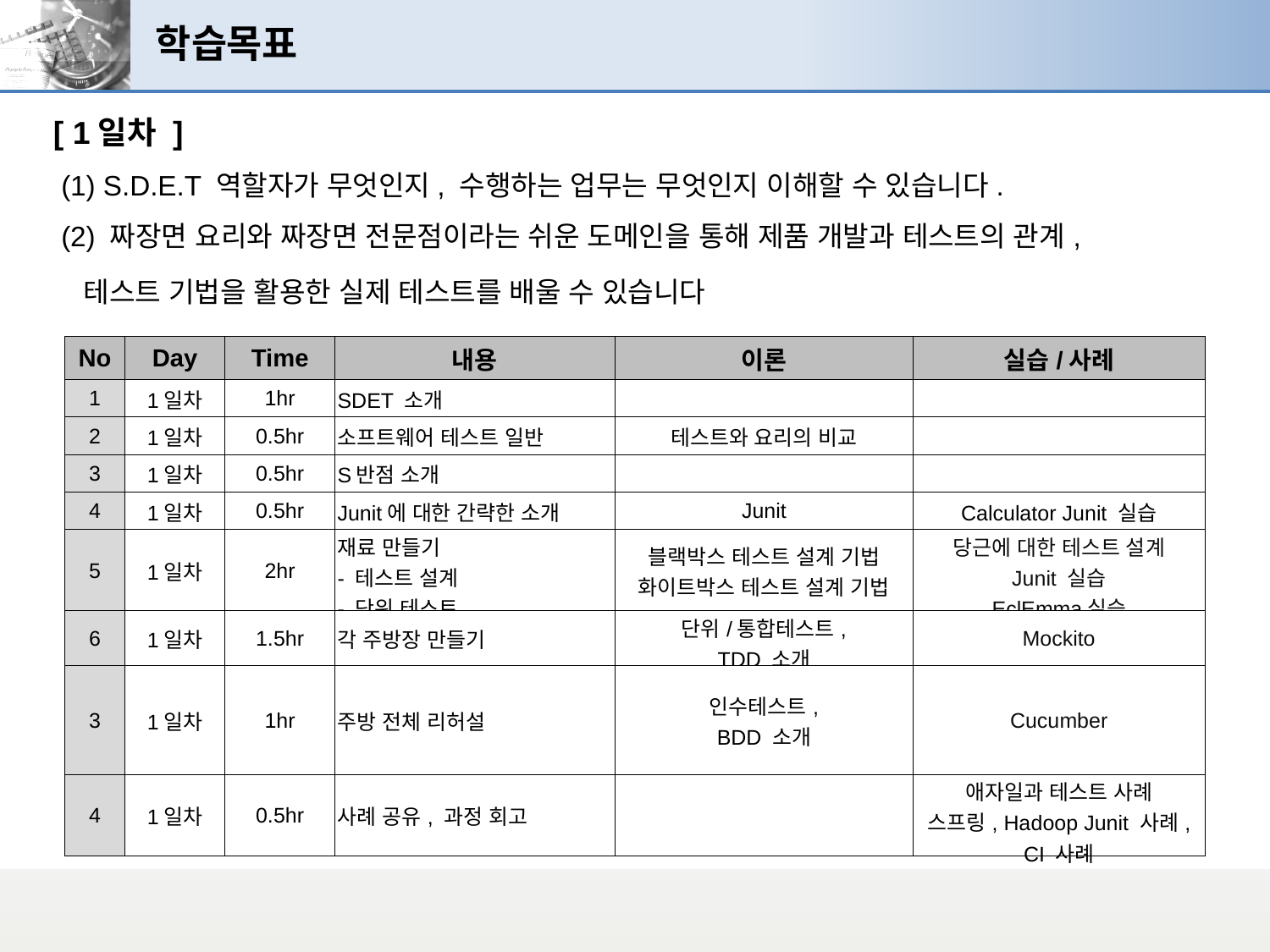

# 학습목표
[ 1일차 ]
 (1) S.D.E.T 역할자가 무엇인지, 수행하는 업무는 무엇인지 이해할 수 있습니다.
 (2) 짜장면 요리와 짜장면 전문점이라는 쉬운 도메인을 통해 제품 개발과 테스트의 관계,
   테스트 기법을 활용한 실제 테스트를 배울 수 있습니다
| No | Day | Time | 내용 | 이론 | 실습/사례 |
| --- | --- | --- | --- | --- | --- |
| 1 | 1일차 | 1hr | SDET 소개 |  |  |
| 2 | 1일차 | 0.5hr | 소프트웨어 테스트 일반 | 테스트와 요리의 비교 |  |
| 3 | 1일차 | 0.5hr | S반점 소개 |  |  |
| 4 | 1일차 | 0.5hr | Junit에 대한 간략한 소개 | Junit | Calculator Junit 실습 |
| 5 | 1일차 | 2hr | 재료 만들기 - 테스트 설계 - 단위 테스트 | 블랙박스 테스트 설계 기법 화이트박스 테스트 설계 기법 | 당근에 대한 테스트 설계 Junit 실습 EclEmma실습 |
| 6 | 1일차 | 1.5hr | 각 주방장 만들기 | 단위/통합테스트, TDD 소개 | Mockito |
| 3 | 1일차 | 1hr | 주방 전체 리허설 | 인수테스트, BDD 소개 | Cucumber |
| 4 | 1일차 | 0.5hr | 사례 공유, 과정 회고 |  | 애자일과 테스트 사례 스프링, Hadoop Junit 사례, CI 사례 |